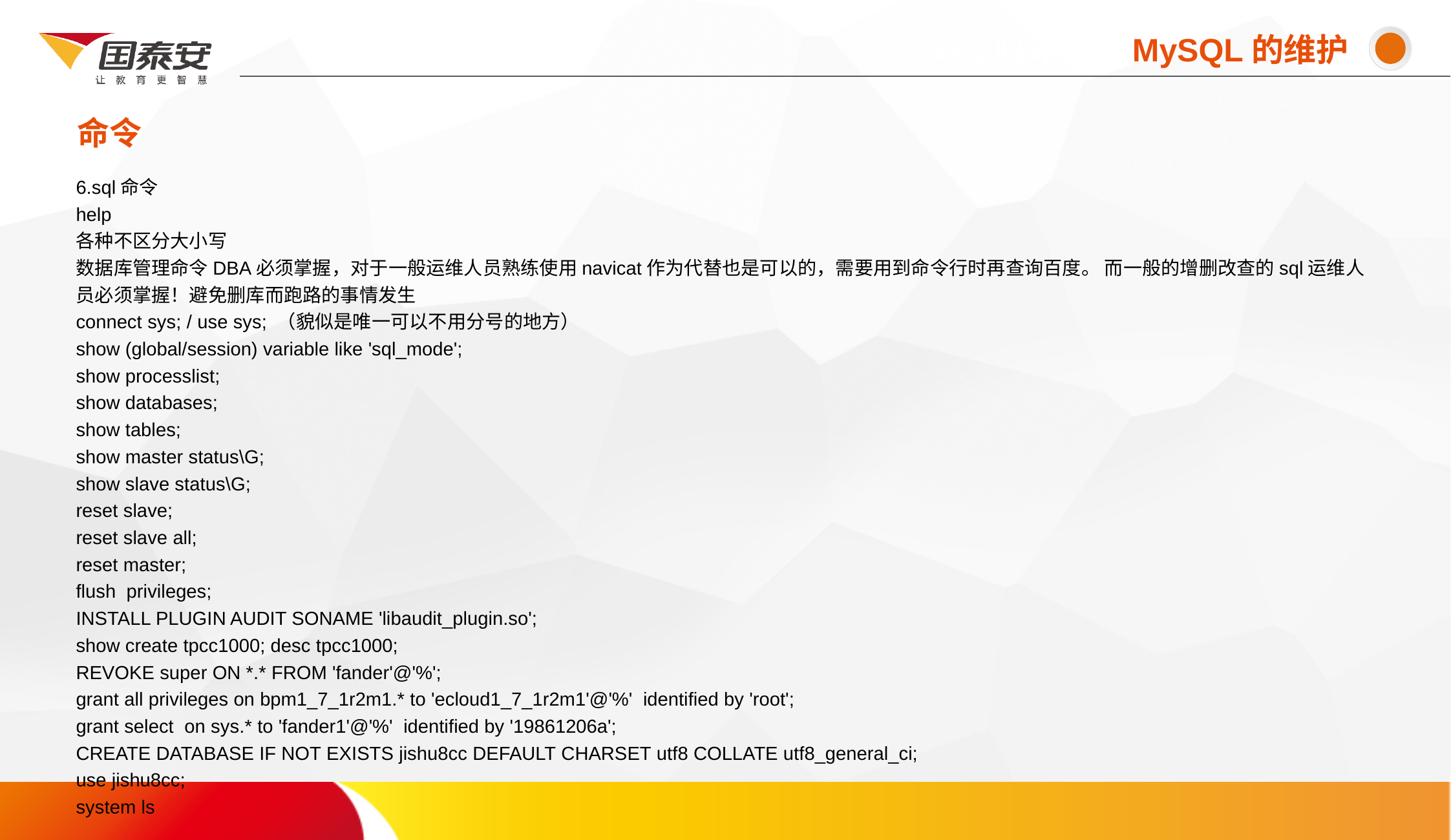

命令吗命令命MySQL的维护
命令

# 6.sql命令 help 各种不区分大小写 数据库管理命令DBA必须掌握，对于一般运维人员熟练使用navicat作为代替也是可以的，需要用到命令行时再查询百度。 而一般的增删改查的sql运维人员必须掌握！避免删库而跑路的事情发生 connect sys; / use sys; （貌似是唯一可以不用分号的地方） show (global/session) variable like 'sql_mode'; show processlist; show databases; show tables; show master status\G; show slave status\G; reset slave; reset slave all; reset master; flush  privileges; INSTALL PLUGIN AUDIT SONAME 'libaudit_plugin.so'; show create tpcc1000; desc tpcc1000; REVOKE super ON *.* FROM 'fander'@'%'; grant all privileges on bpm1_7_1r2m1.* to 'ecloud1_7_1r2m1'@'%'  identified by 'root'; grant select  on sys.* to 'fander1'@'%'  identified by '19861206a'; CREATE DATABASE IF NOT EXISTS jishu8cc DEFAULT CHARSET utf8 COLLATE utf8_general_ci; use jishu8cc; system ls